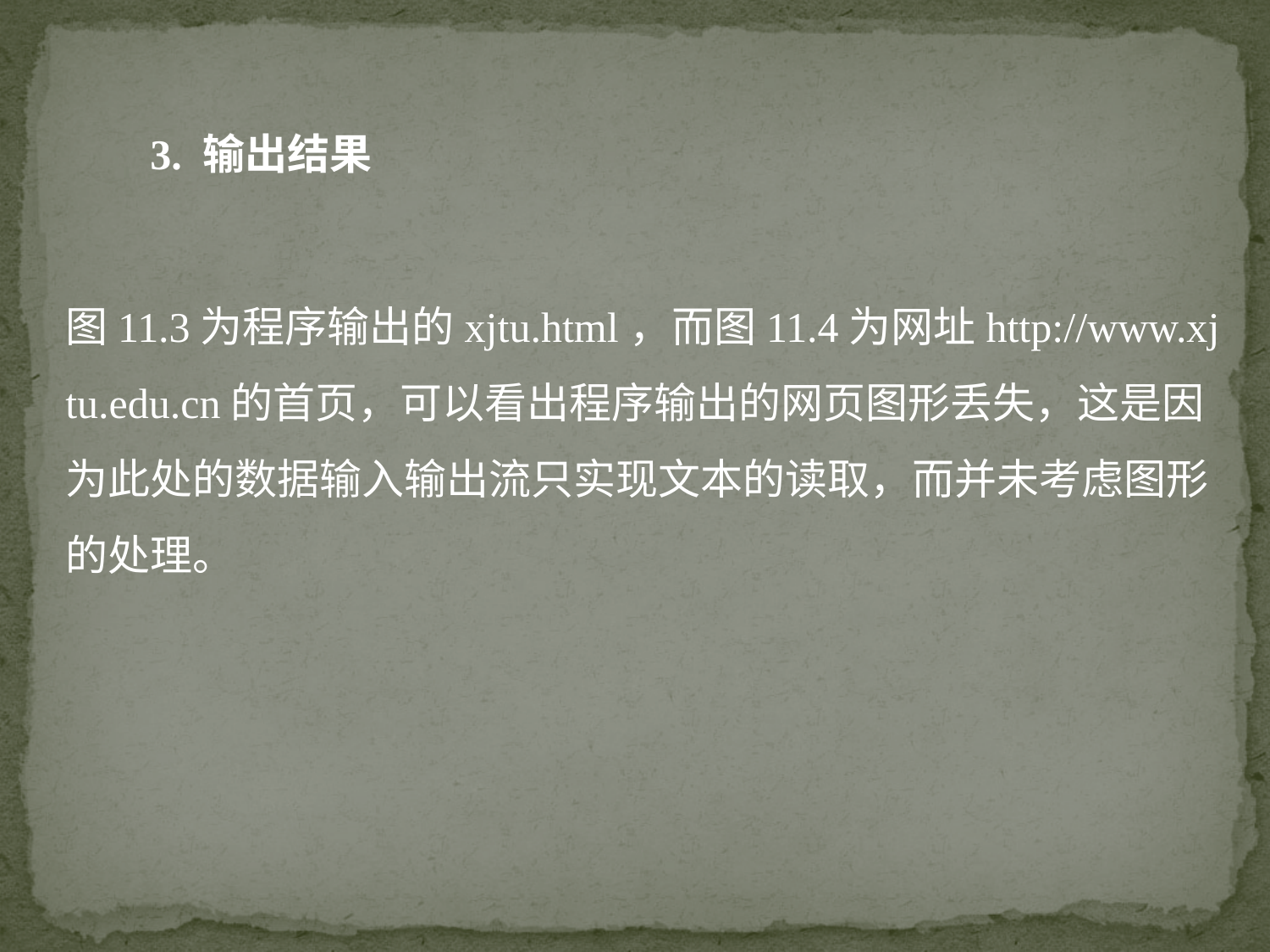

3. 输出结果
        图11.3为程序输出的xjtu.html，而图11.4为网址http://www.xjtu.edu.cn的首页，可以看出程序输出的网页图形丢失，这是因为此处的数据输入输出流只实现文本的读取，而并未考虑图形的处理。